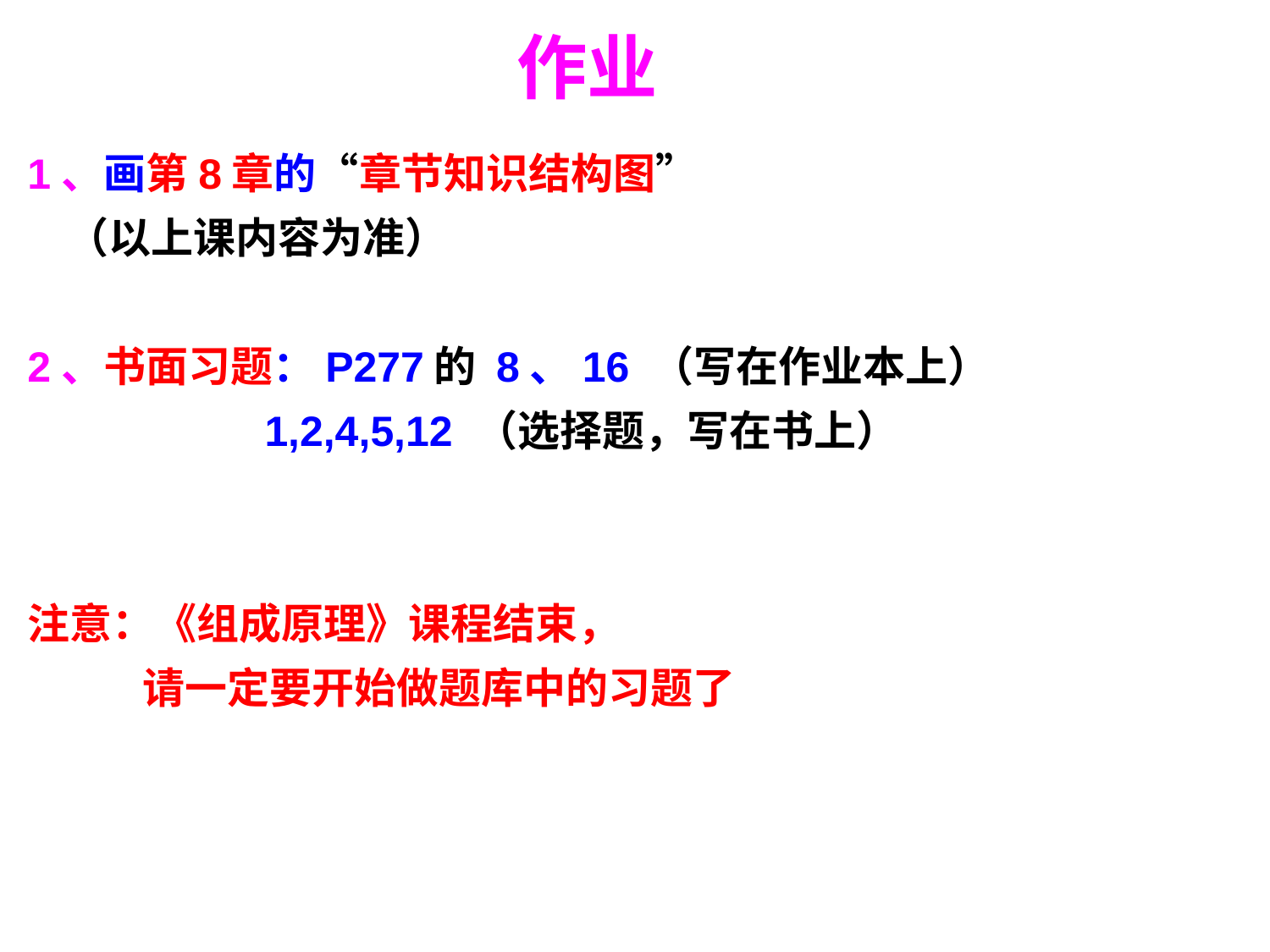

# 作业
1、画第8章的“章节知识结构图”
   （以上课内容为准）

2、书面习题：P277的 8、16 （写在作业本上）
                    1,2,4,5,12 （选择题，写在书上）

注意：《组成原理》课程结束，
           请一定要开始做题库中的习题了